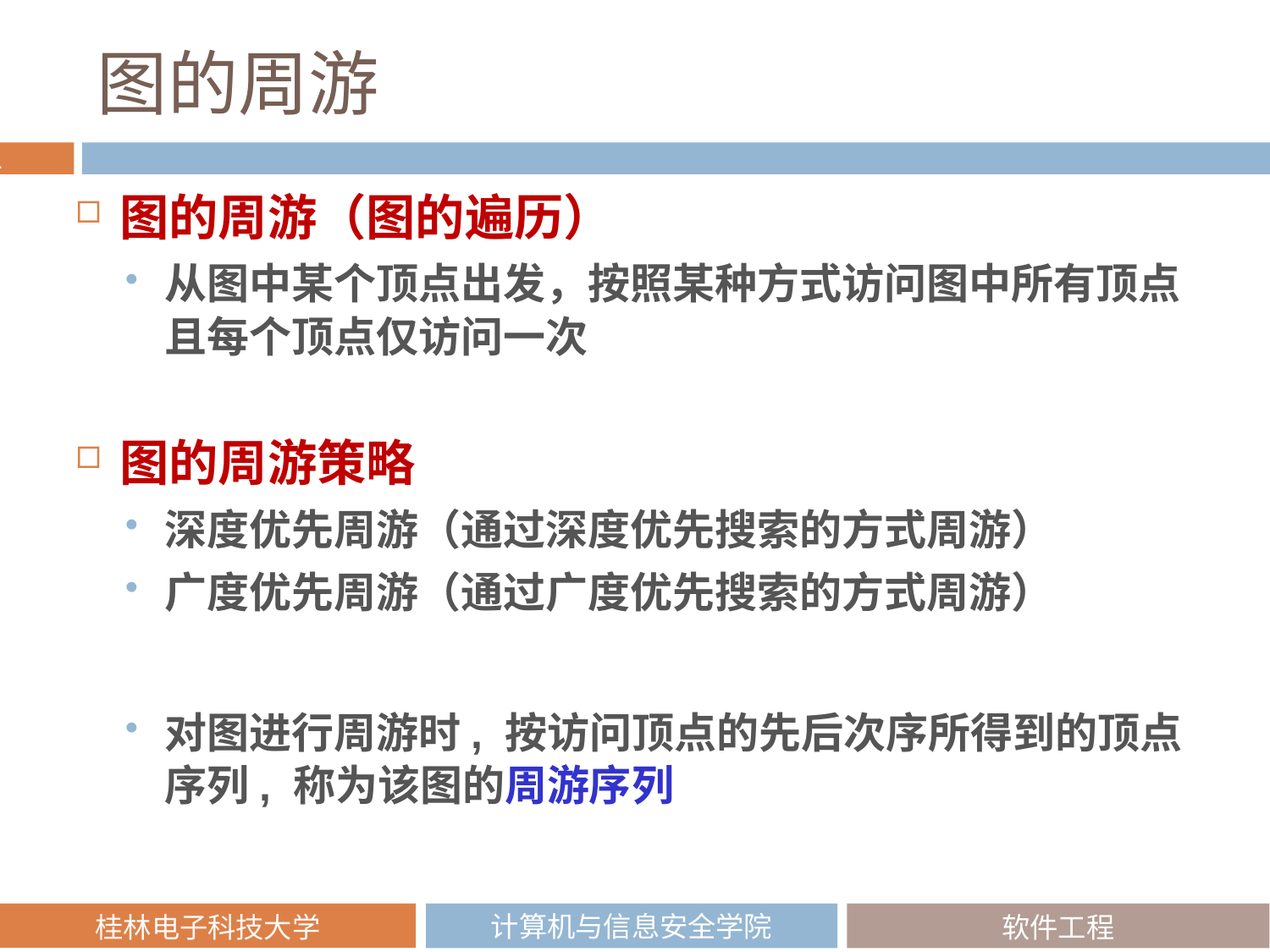

# 图的周游
图的周游（图的遍历）
从图中某个顶点出发，按照某种方式访问图中所有顶点且每个顶点仅访问一次

图的周游策略
深度优先周游（通过深度优先搜索的方式周游）
广度优先周游（通过广度优先搜索的方式周游）

对图进行周游时, 按访问顶点的先后次序所得到的顶点序列, 称为该图的周游序列